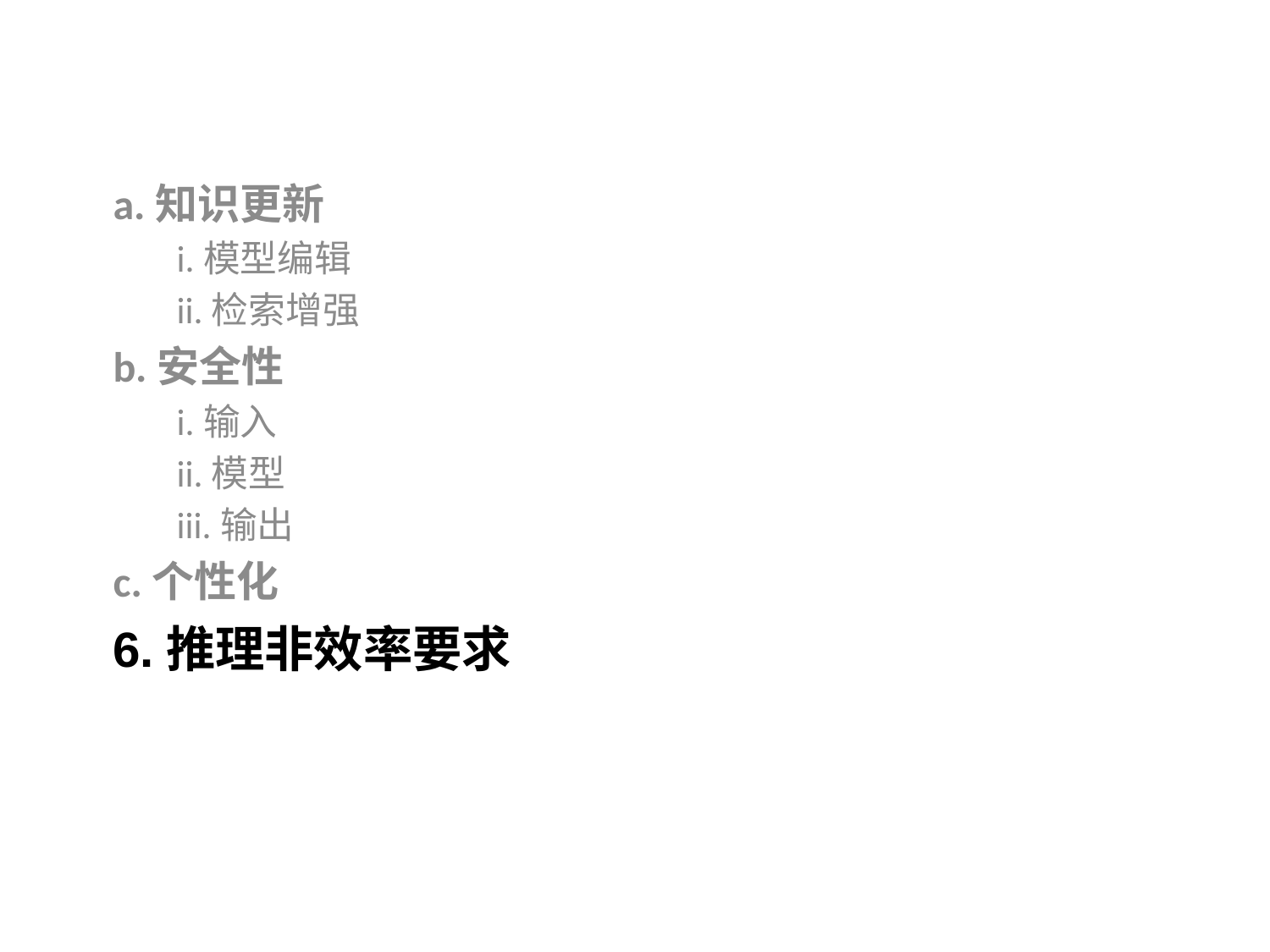

a.知识更新
i.模型编辑
ii.检索增强
b.安全性
i.输入
ii.模型
iii.输出
c.个性化
# 6.推理非效率要求